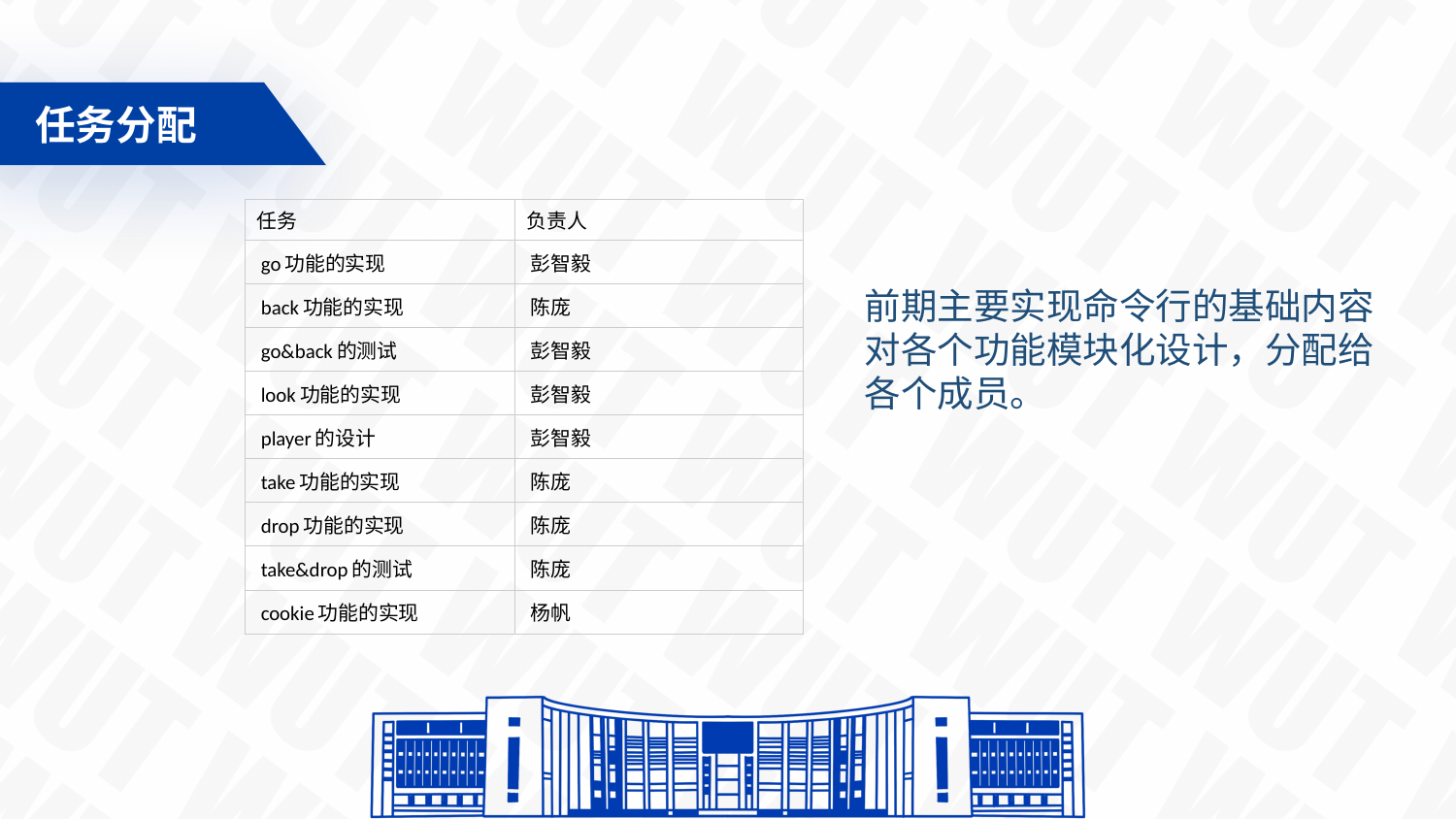

任务分配
| 任务 | 负责人 |
| --- | --- |
| go功能的实现 | 彭智毅 |
| back功能的实现 | 陈庞 |
| go&back的测试 | 彭智毅 |
| look功能的实现 | 彭智毅 |
| player的设计 | 彭智毅 |
| take功能的实现 | 陈庞 |
| drop功能的实现 | 陈庞 |
| take&drop的测试 | 陈庞 |
| cookie功能的实现 | 杨帆 |
前期主要实现命令行的基础内容
对各个功能模块化设计，分配给各个成员。